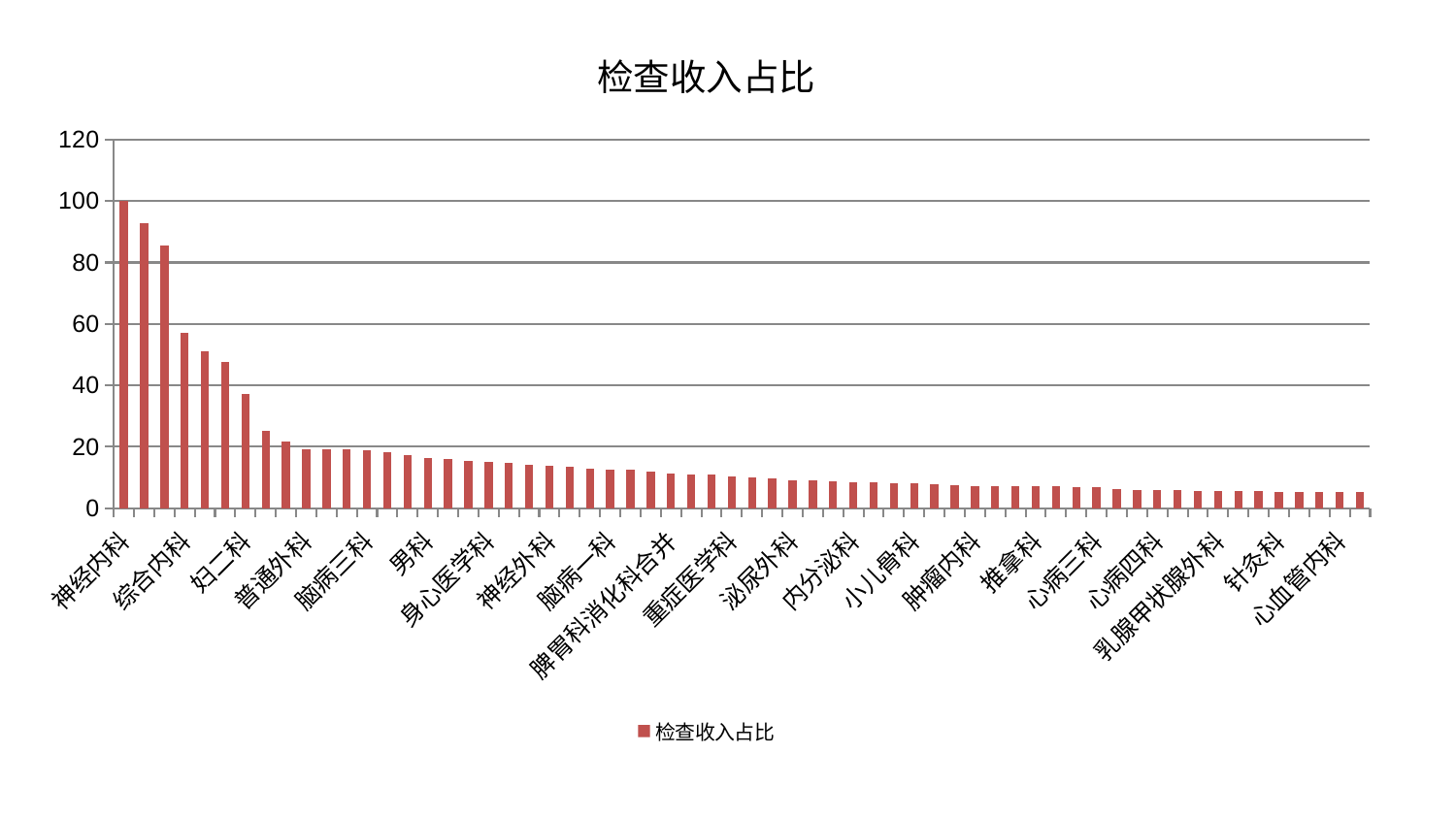

### Chart: 检查收入占比

| Category | 检查收入占比 |
|---|---|
| 神经内科 | 99.99999999999999 |
| 眼科 | 92.8501516749225 |
| 老年医学科 | 85.64201907786652 |
| 综合内科 | 57.23048063721498 |
| 肝病科 | 50.99489575594896 |
| 脑病二科 | 47.49045460227084 |
| 妇二科 | 37.1349372688106 |
| 心病一科 | 25.089399572537786 |
| 东区重症医学科 | 21.63185132092759 |
| 普通外科 | 19.357173946395154 |
| 耳鼻喉科 | 19.318304955491172 |
| 东区肾病科 | 19.167871493274202 |
| 脑病三科 | 19.007540049998667 |
| 显微骨科 | 18.257309084293293 |
| 消化内科 | 17.236352787290205 |
| 男科 | 16.467774374373747 |
| 呼吸内科 | 15.95050427692704 |
| 小儿推拿科 | 15.510956676687908 |
| 身心医学科 | 14.944014114728493 |
| 脾胃病科 | 14.938025863270505 |
| 美容皮肤科 | 14.259268172981967 |
| 神经外科 | 13.778508823783774 |
| 微创骨科 | 13.41235513007442 |
| 运动损伤骨科 | 12.845891203348371 |
| 脑病一科 | 12.648892704875657 |
| 周围血管科 | 12.48365052045951 |
| 风湿病科 | 11.872255764223654 |
| 脾胃科消化科合并 | 11.260804279719492 |
| 中医经典科 | 11.115929226385063 |
| 胸外科 | 10.896317408741988 |
| 重症医学科 | 10.506297604683798 |
| 妇科妇二科合并 | 9.938691664769355 |
| 心病二科 | 9.773352406165472 |
| 泌尿外科 | 9.167407113024655 |
| 产科 | 8.964116695770961 |
| 肛肠科 | 8.906044156442906 |
| 内分泌科 | 8.477799551872991 |
| 医院 | 8.339454153462215 |
| 脊柱骨科 | 8.212143484407427 |
| 小儿骨科 | 7.987443984753472 |
| 儿科 | 7.77333077637587 |
| 妇科 | 7.659801858732183 |
| 肿瘤内科 | 7.333461619256947 |
| 肝胆外科 | 7.248174514573382 |
| 骨科 | 7.225477193305387 |
| 推拿科 | 7.157828365145887 |
| 西区重症医学科 | 7.061602750760905 |
| 创伤骨科 | 6.955454752916995 |
| 心病三科 | 6.889213389960241 |
| 肾脏内科 | 6.132566915308463 |
| 肾病科 | 5.977188284058368 |
| 心病四科 | 5.953568346628569 |
| 中医外治中心 | 5.84616128835876 |
| 康复科 | 5.751092703166801 |
| 乳腺甲状腺外科 | 5.649145021628395 |
| 治未病中心 | 5.611600878779872 |
| 血液科 | 5.537291974261966 |
| 针灸科 | 5.434912178105613 |
| 皮肤科 | 5.341127785924705 |
| 关节骨科 | 5.32714029753949 |
| 心血管内科 | 5.3084402494633105 |
| 口腔科 | 5.2481107205922015 |
35